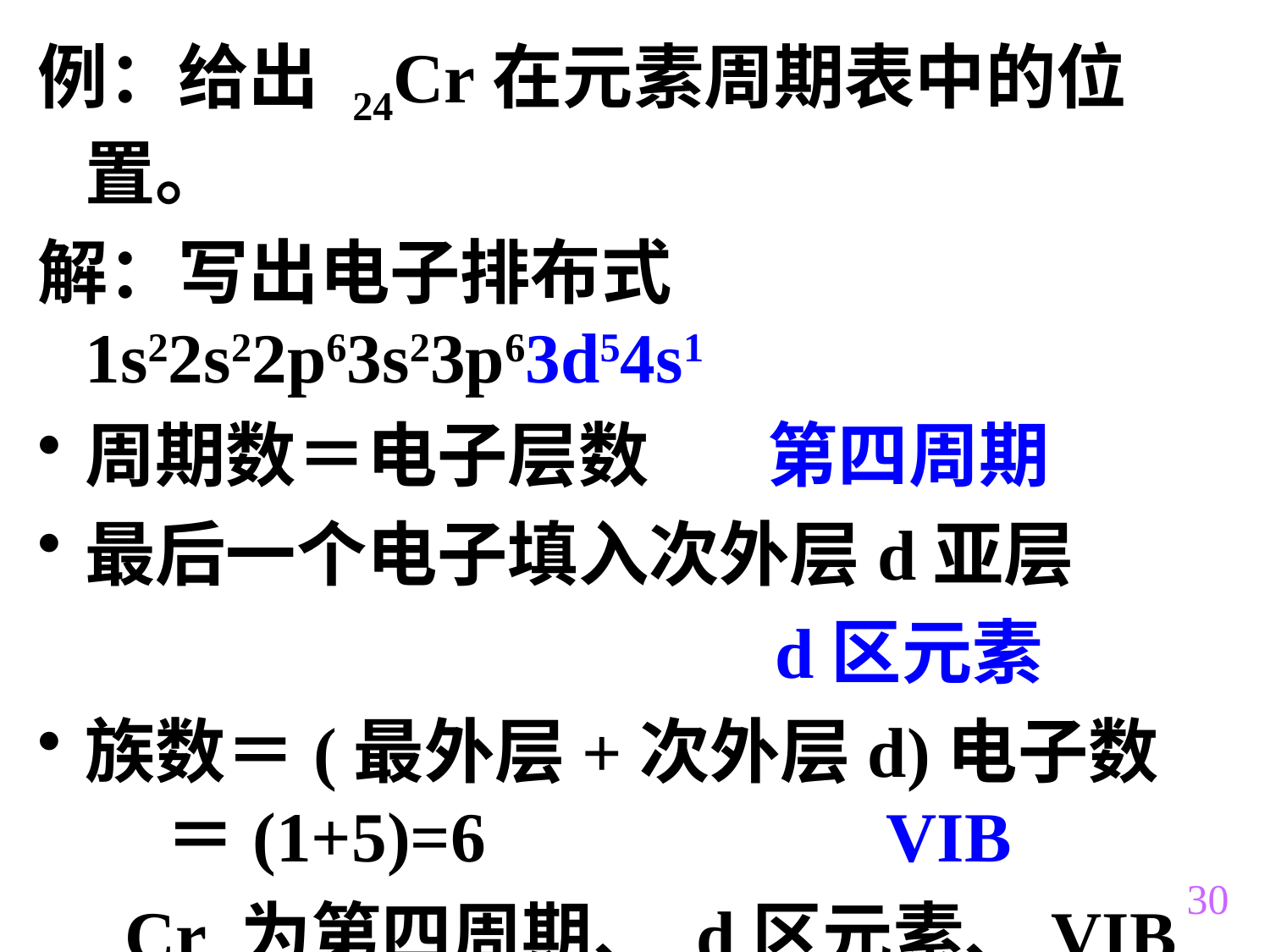

例：给出 24Cr在元素周期表中的位置。
解：写出电子排布式     1s22s22p63s23p63d54s1
周期数＝电子层数　   第四周期
最后一个电子填入次外层d亚层
                                          d区元素
族数＝(最外层+次外层d)电子数         ＝(1+5)=6　　              VIB
     Cr 为第四周期、 d区元素、VIB族。